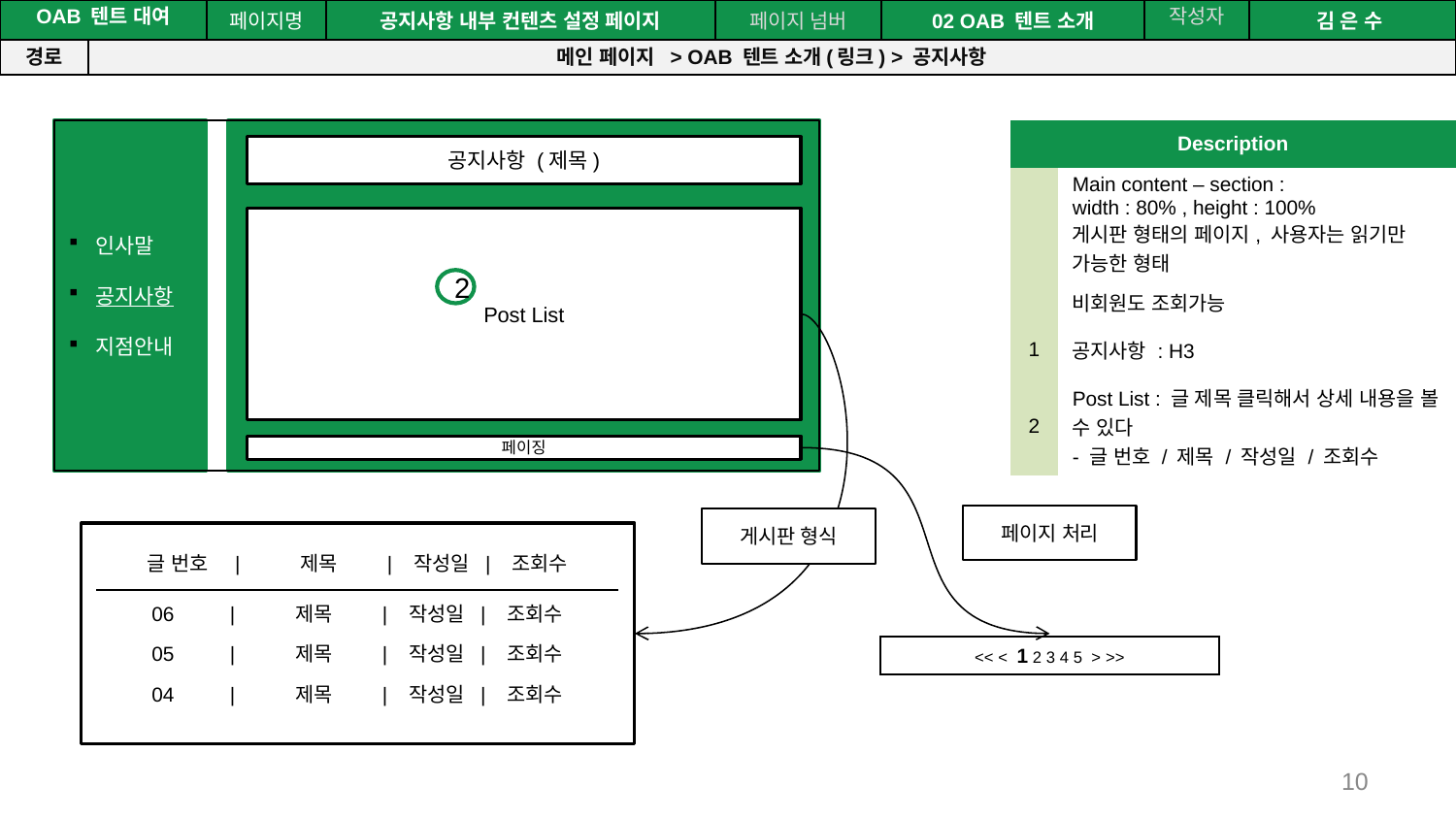

공간(오피스) 대여 시스템
| OAB 텐트 대여 |  | 페이지명 | 공지사항 내부 컨텐츠 설정 페이지 | 페이지 넘버 | 02 OAB 텐트 소개 | 작성자 | 김 은 수 |
| --- | --- | --- | --- | --- | --- | --- | --- |
| 경로 | 메인 페이지 > OAB 텐트 소개(링크) > 공지사항 |  |  |  |  |  |  |
인사말
공지사항
지점안내

| Description |  |
| --- | --- |
|  | Main content – section : width : 80% , height : 100% 게시판 형태의 페이지, 사용자는 읽기만 가능한 형태 |
|  | 비회원도 조회가능 |
| 1 | 공지사항 : H3 |
| 2 | Post List : 글 제목 클릭해서 상세 내용을 볼 수 있다 - 글 번호 / 제목 / 작성일 / 조회수 |
공지사항 (제목)
Post List
2
페이징
페이지 처리
게시판 형식

글 번호    |          제목        |   작성일  |   조회수
06          |          제목        |   작성일  |   조회수
05          |          제목        |   작성일  |   조회수
04          |          제목        |   작성일  |   조회수
<< <  1 2 3 4 5  > >>
10